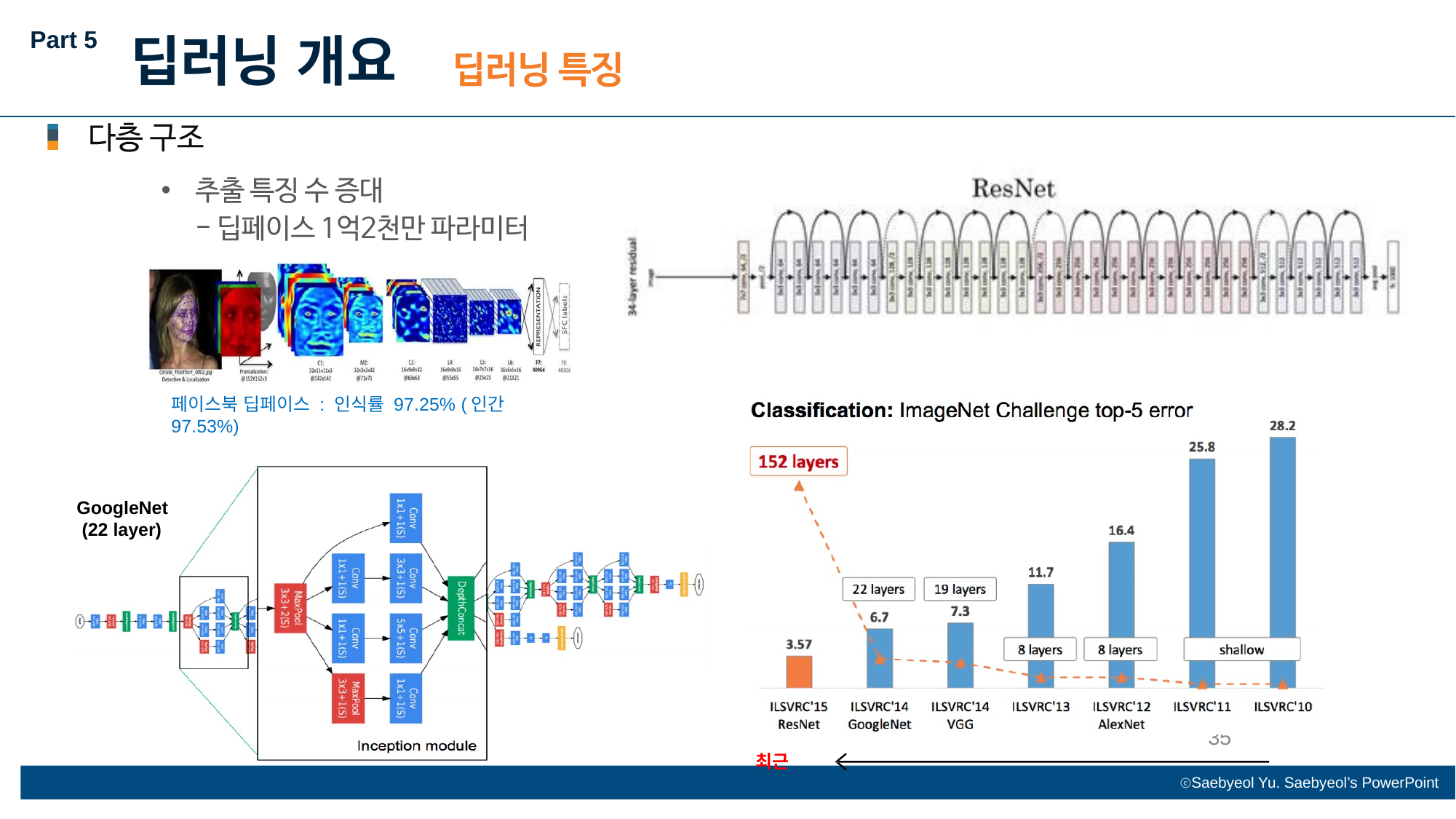

Part 5
딥러닝 개요

•

페이스북 딥페이스 : 인식률 97.25% (인간 97.53%)

GoogleNet  (22 layer)
35
최근